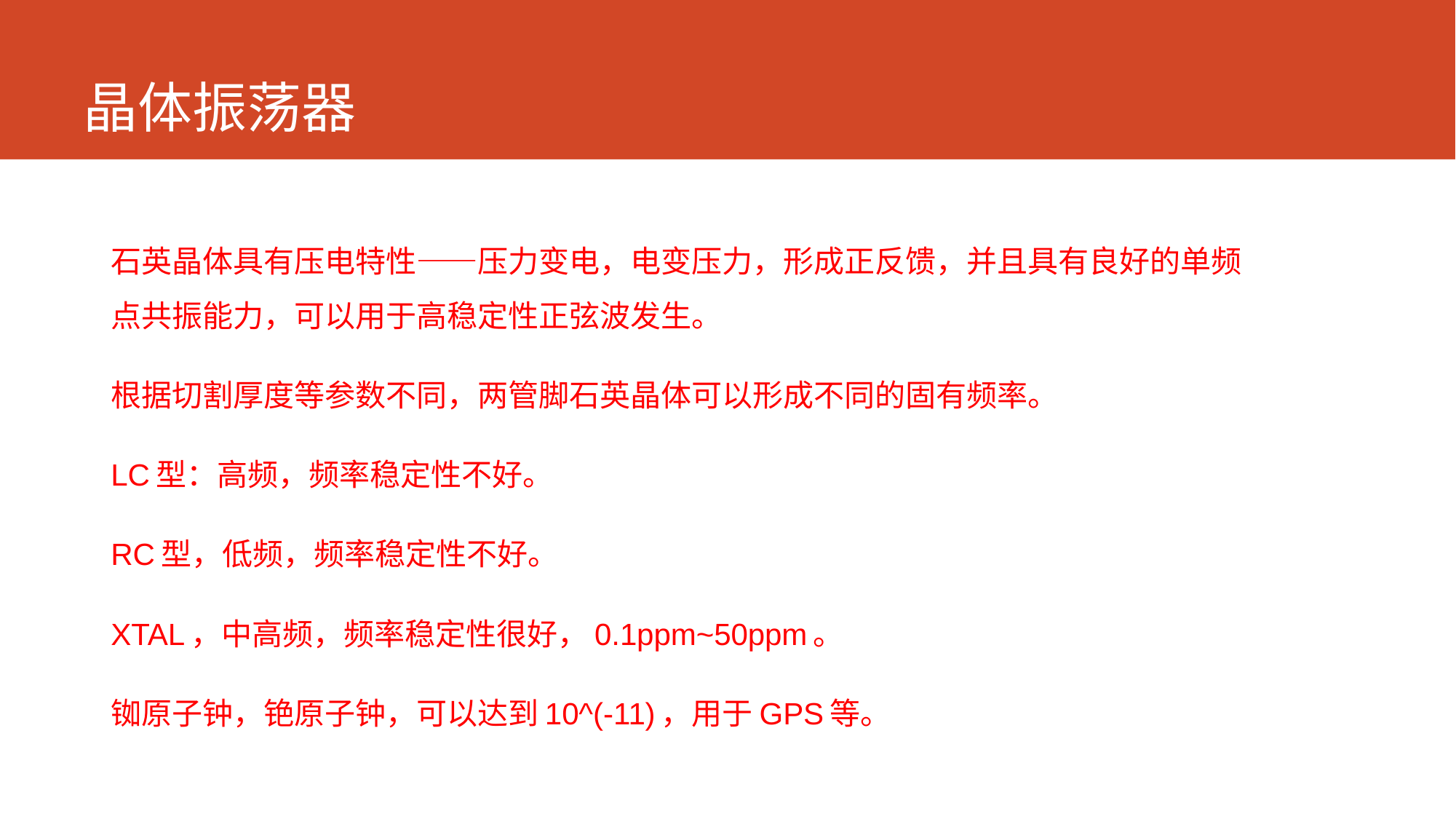

# 晶体振荡器
石英晶体具有压电特性——压力变电，电变压力，形成正反馈，并且具有良好的单频点共振能力，可以用于高稳定性正弦波发生。
根据切割厚度等参数不同，两管脚石英晶体可以形成不同的固有频率。
LC型：高频，频率稳定性不好。
RC型，低频，频率稳定性不好。
XTAL，中高频，频率稳定性很好，0.1ppm~50ppm。
铷原子钟，铯原子钟，可以达到10^(-11)，用于GPS等。